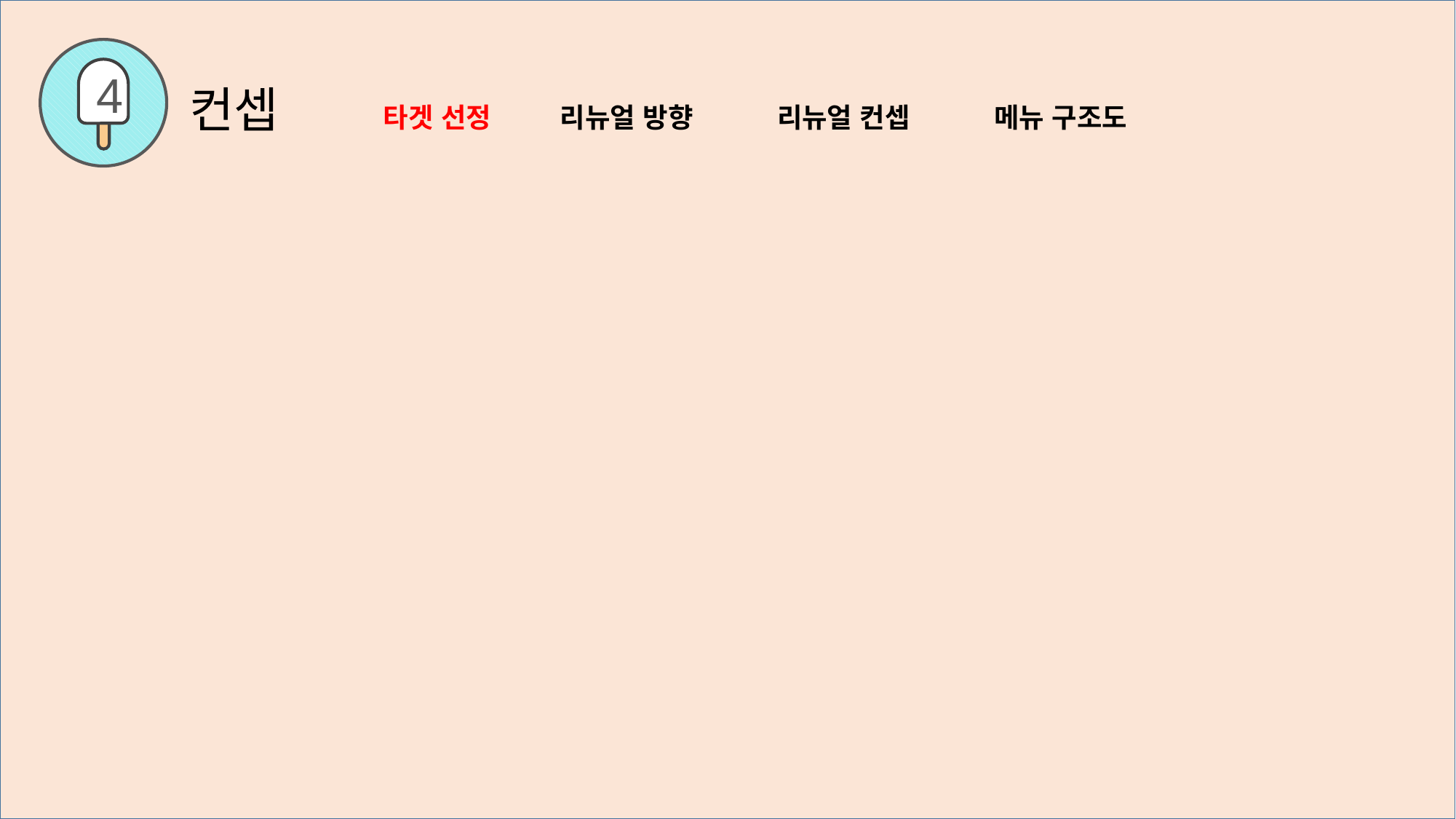

4

컨셉       타겟 선정         리뉴얼 방향           리뉴얼 컨셉           메뉴 구조도